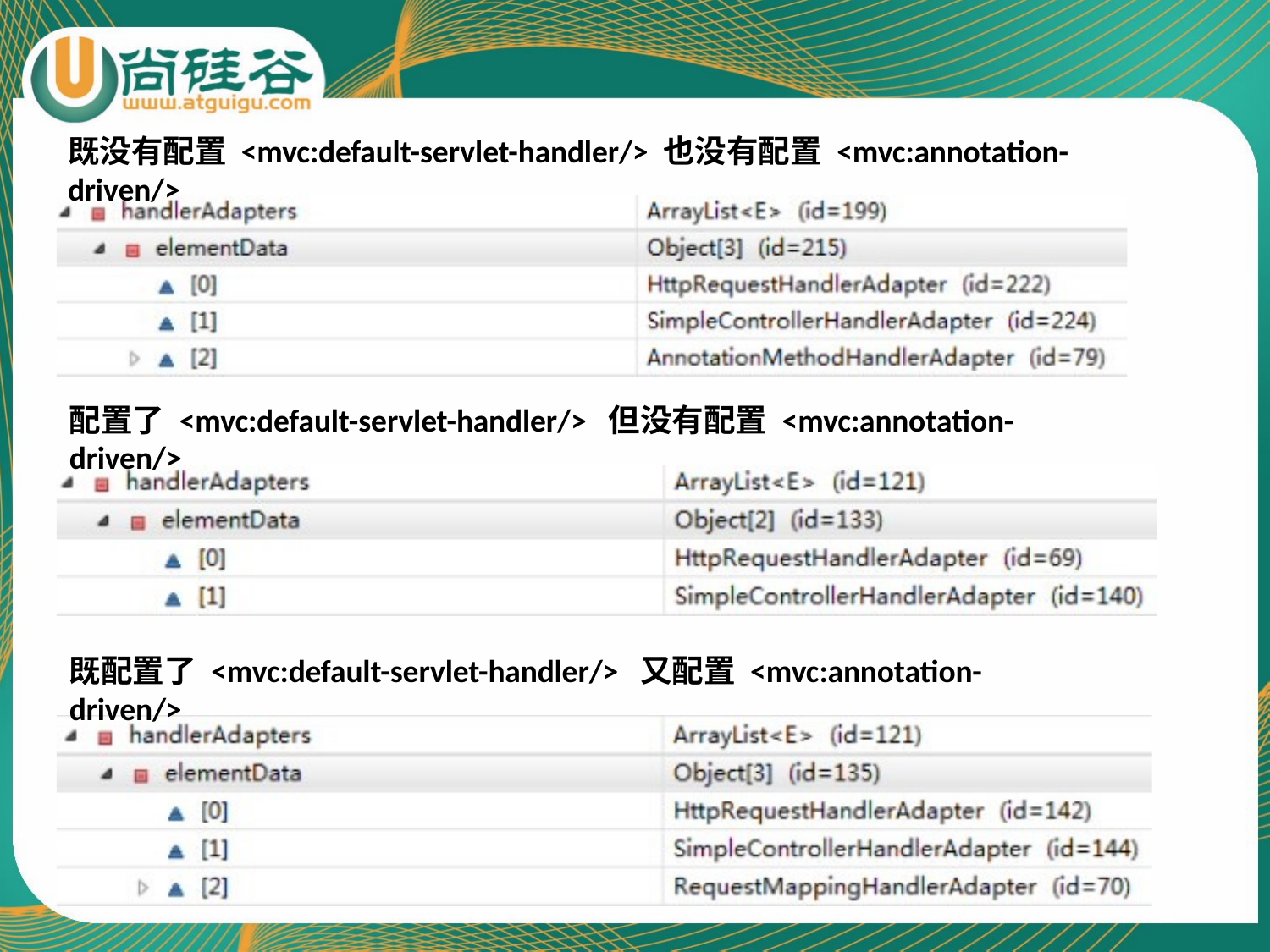

# 既没有配置 <mvc:default-servlet-handler/> 也没有配置 <mvc:annotation-driven/>

配置了 <mvc:default-servlet-handler/>  但没有配置 <mvc:annotation-driven/>

既配置了 <mvc:default-servlet-handler/>  又配置 <mvc:annotation-driven/>